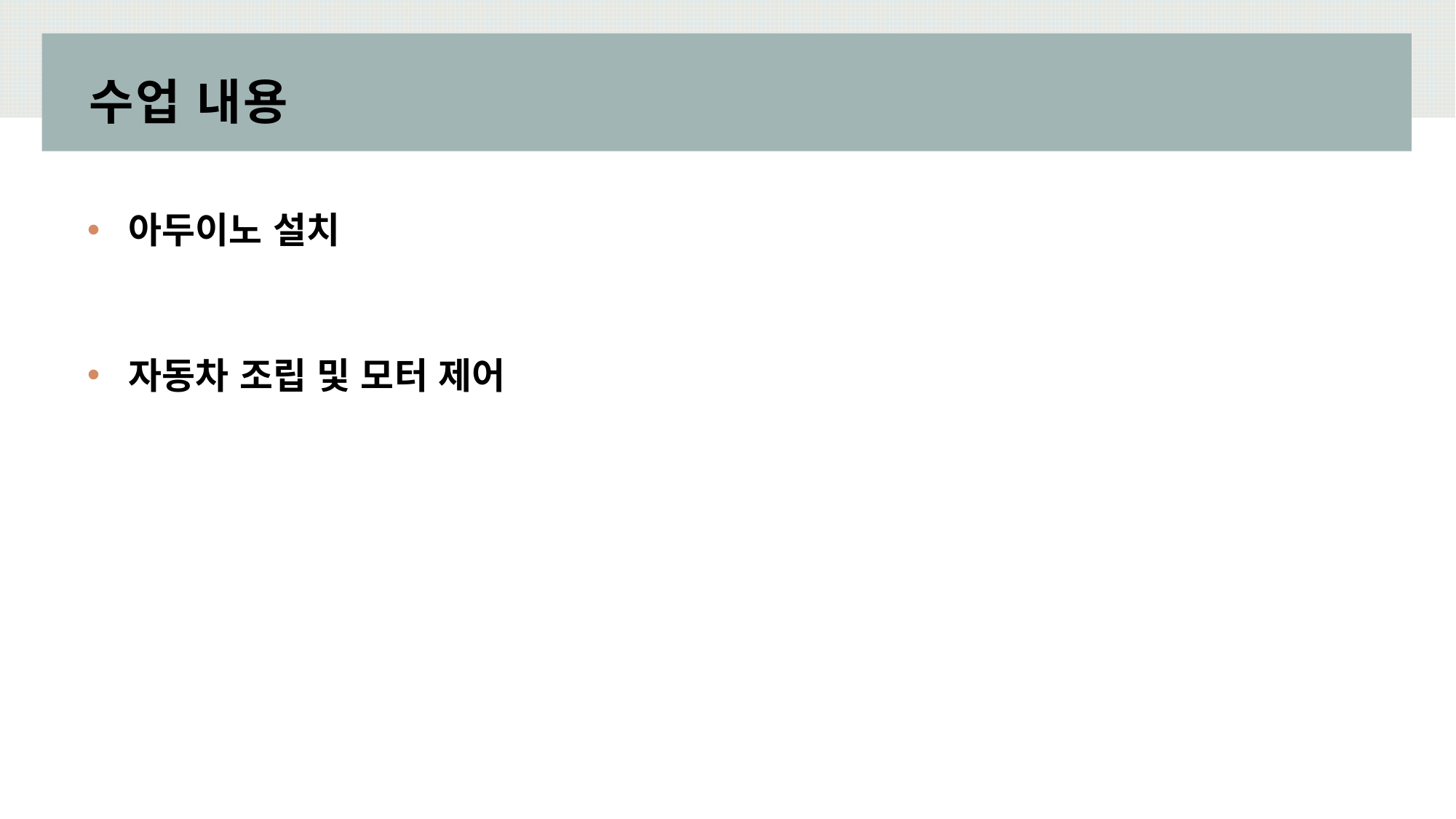

# 수업 내용
아두이노 설치

자동차 조립 및 모터 제어